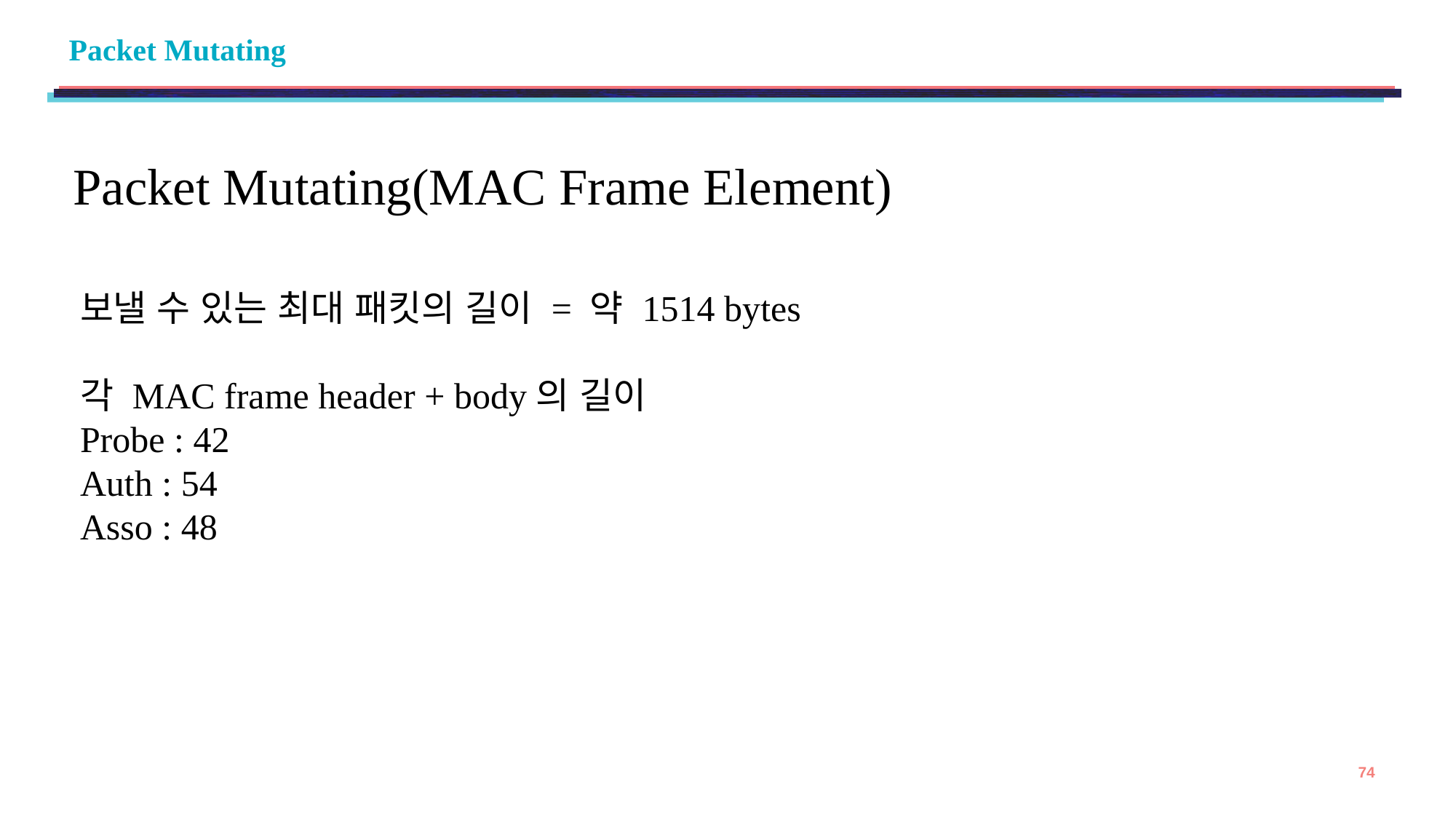

# Packet Mutating
Packet Mutating(MAC Frame Element)
보낼 수 있는 최대 패킷의 길이 = 약 1514 bytes

각 MAC frame header + body의 길이
Probe : 42
Auth : 54
Asso : 48